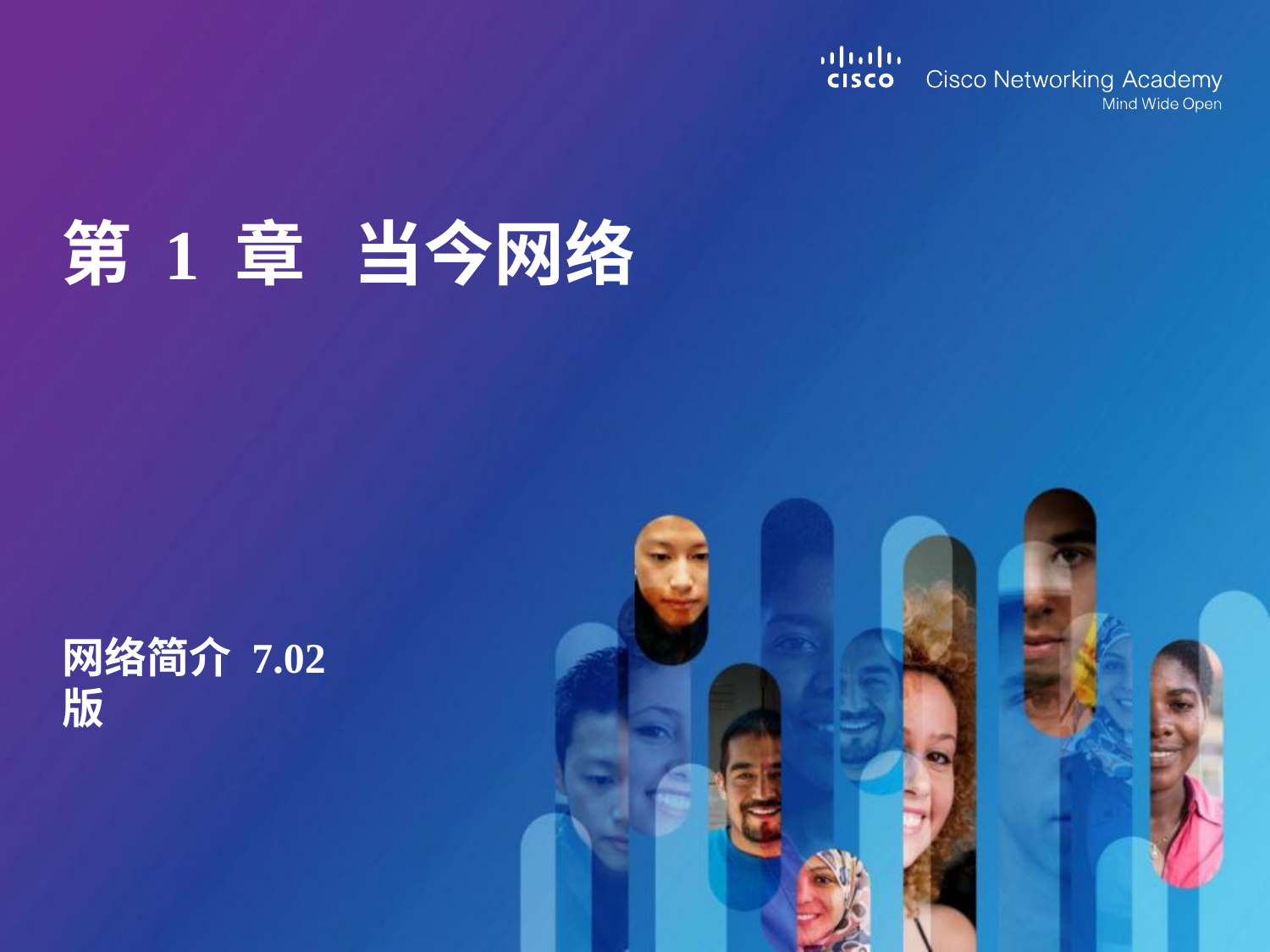

# 第 1 章   当今网络
网络简介 7.02 版